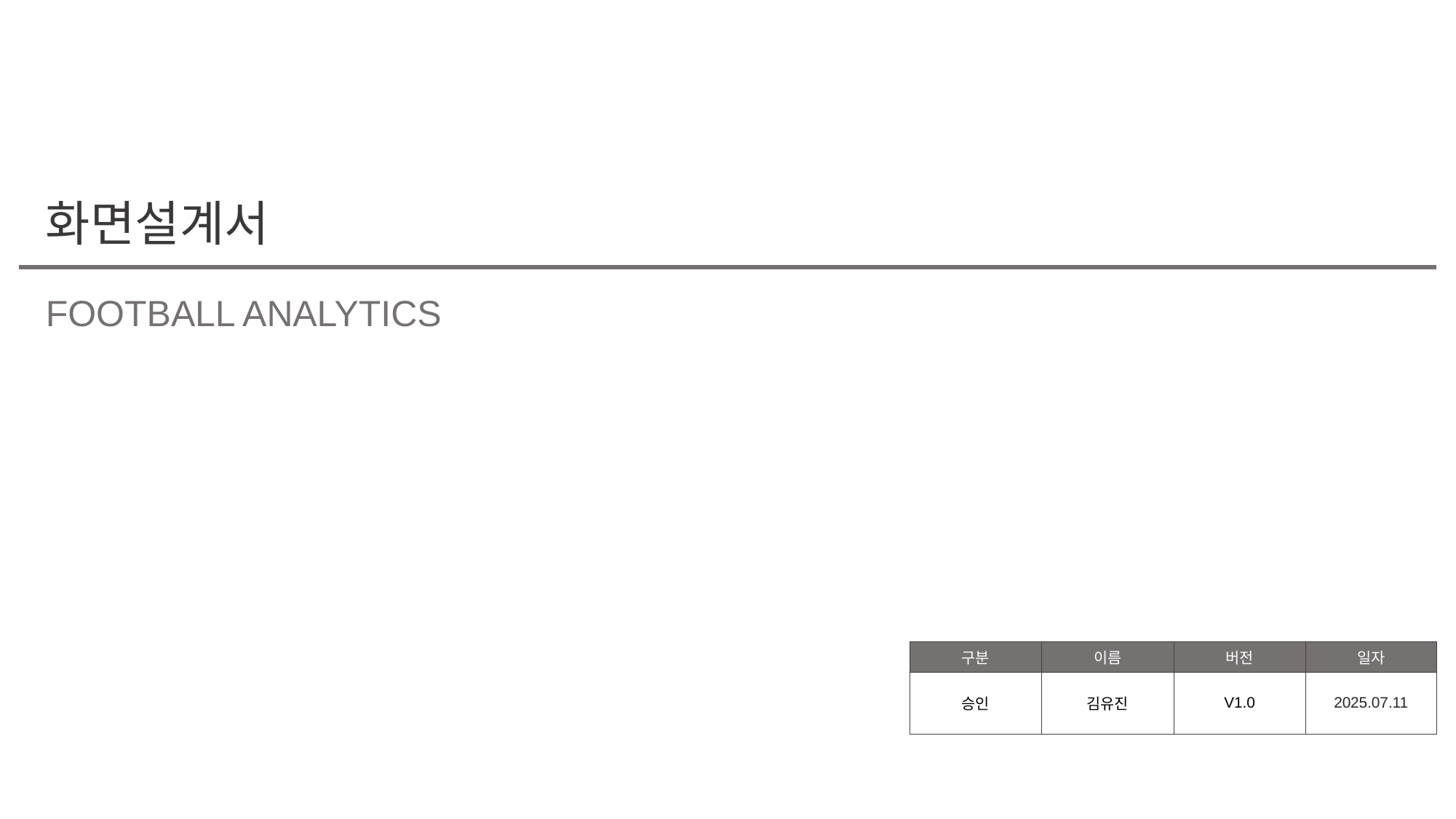

화면설계서
FOOTBALL ANALYTICS
| 구분 | 이름 | 버전 | 일자 |
| --- | --- | --- | --- |
| 승인 | 김유진 | V1.0 | 2025.07.11 |